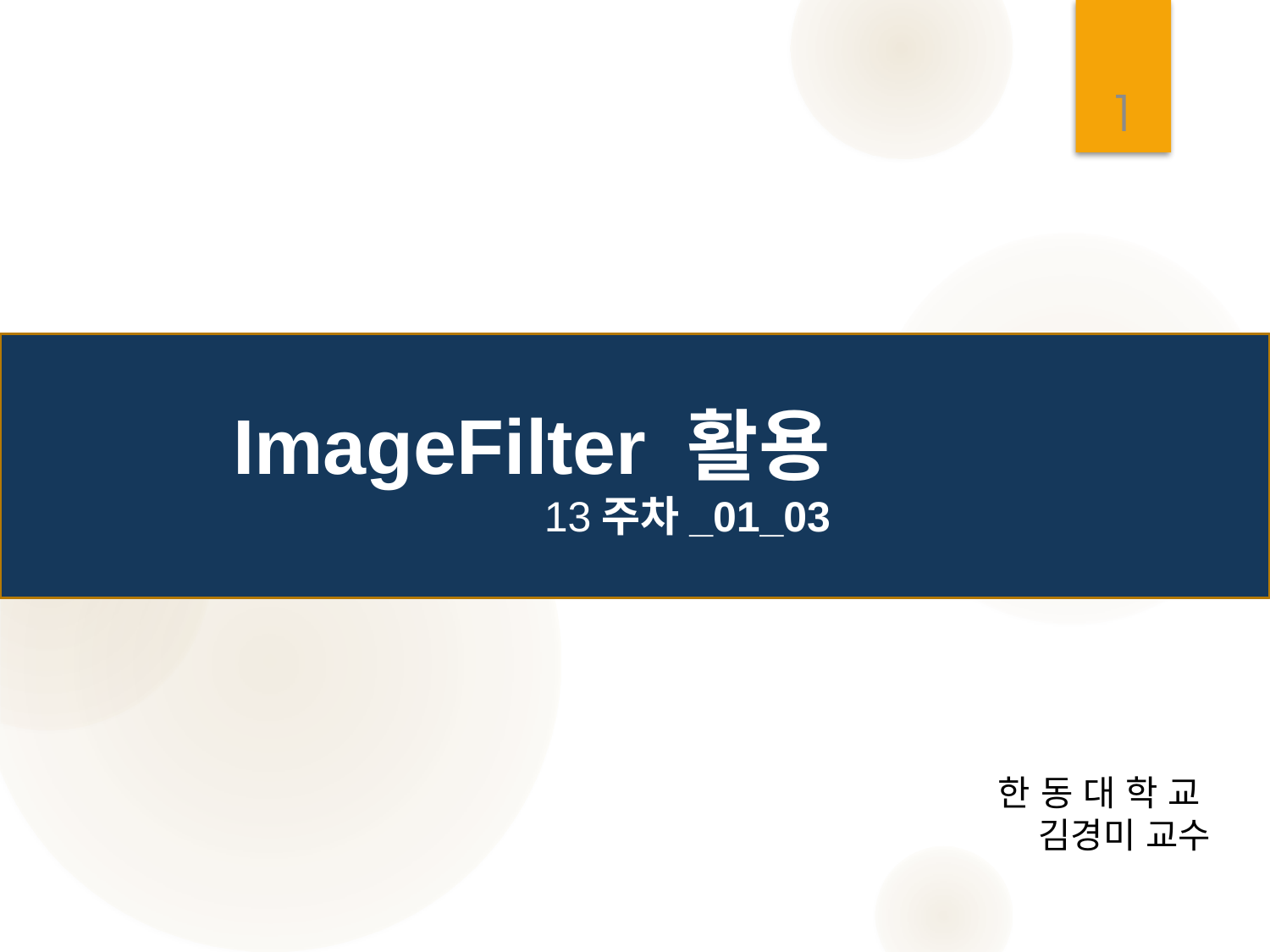

1

# ImageFilter 활용 13주차_01_03
한 동 대 학 교
김경미 교수